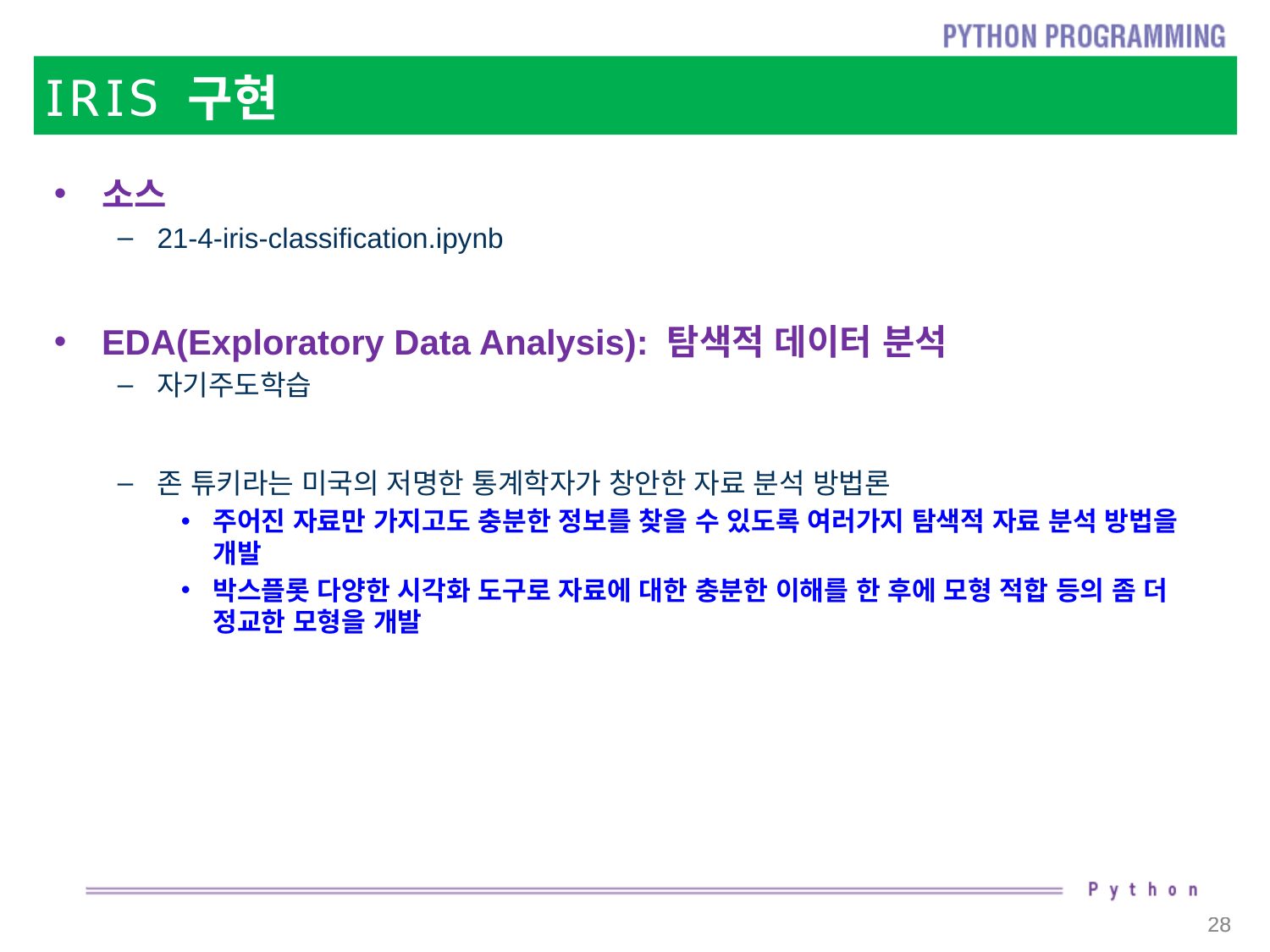

# IRIS 구현
소스
21-4-iris-classification.ipynb

EDA(Exploratory Data Analysis): 탐색적 데이터 분석
자기주도학습

존 튜키라는 미국의 저명한 통계학자가 창안한 자료 분석 방법론
주어진 자료만 가지고도 충분한 정보를 찾을 수 있도록 여러가지 탐색적 자료 분석 방법을 개발
박스플롯 다양한 시각화 도구로 자료에 대한 충분한 이해를 한 후에 모형 적합 등의 좀 더 정교한 모형을 개발

28